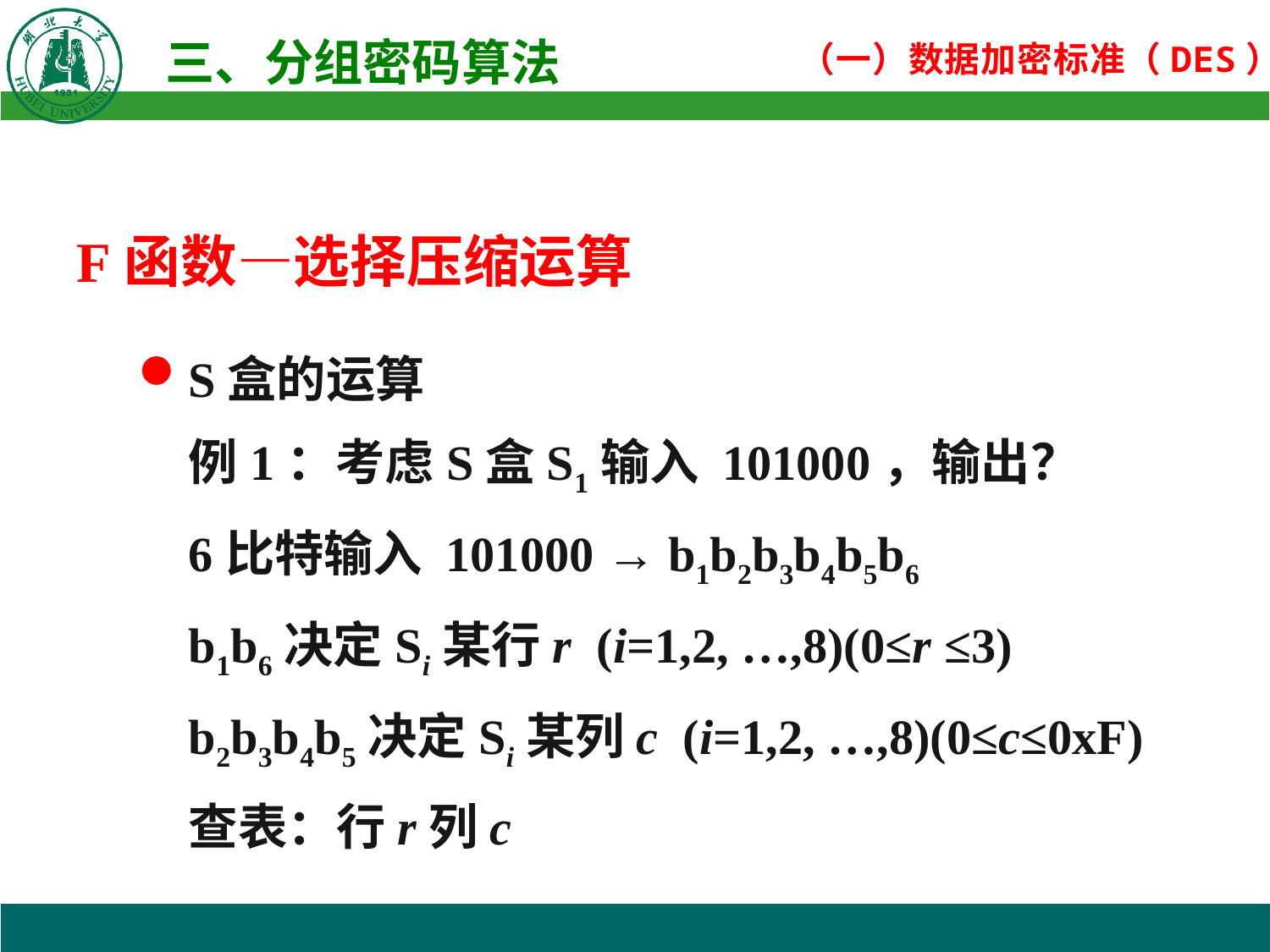

F函数—选择压缩运算
S盒的运算
例1：考虑S盒S1输入 101000，输出？
6比特输入 101000 → b1b2b3b4b5b6
b1b6决定Si某行r  (i=1,2, …,8)(0≤r ≤3)
b2b3b4b5决定Si某列c  (i=1,2, …,8)(0≤c≤0xF)
查表：行r列c